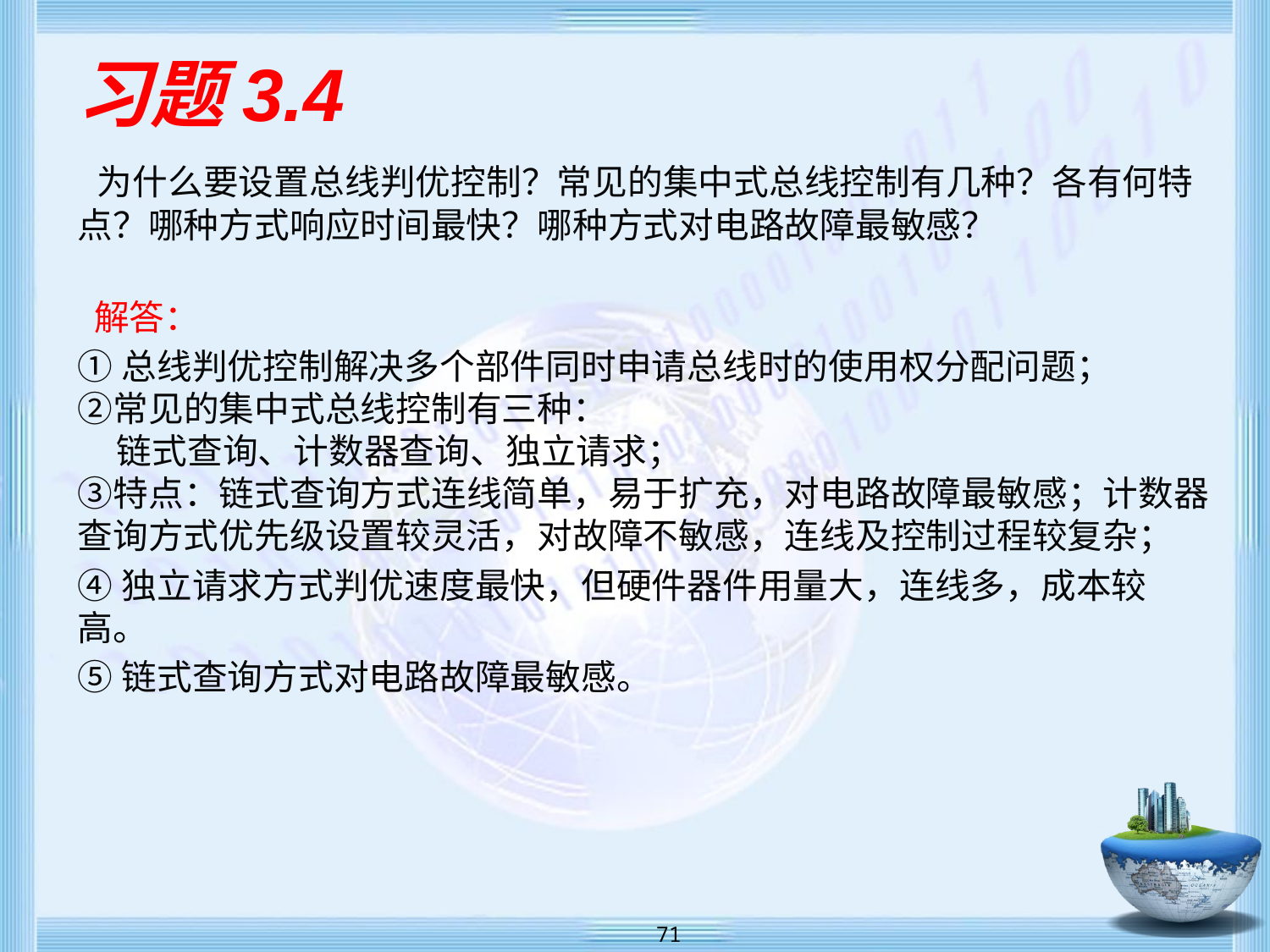

# 习题3.4
 为什么要设置总线判优控制？常见的集中式总线控制有几种？各有何特点？哪种方式响应时间最快？哪种方式对电路故障最敏感？
 解答：
①总线判优控制解决多个部件同时申请总线时的使用权分配问题；
②常见的集中式总线控制有三种：
     链式查询、计数器查询、独立请求；
③特点：链式查询方式连线简单，易于扩充，对电路故障最敏感；计数器查询方式优先级设置较灵活，对故障不敏感，连线及控制过程较复杂；
④独立请求方式判优速度最快，但硬件器件用量大，连线多，成本较高。
⑤链式查询方式对电路故障最敏感。

    71